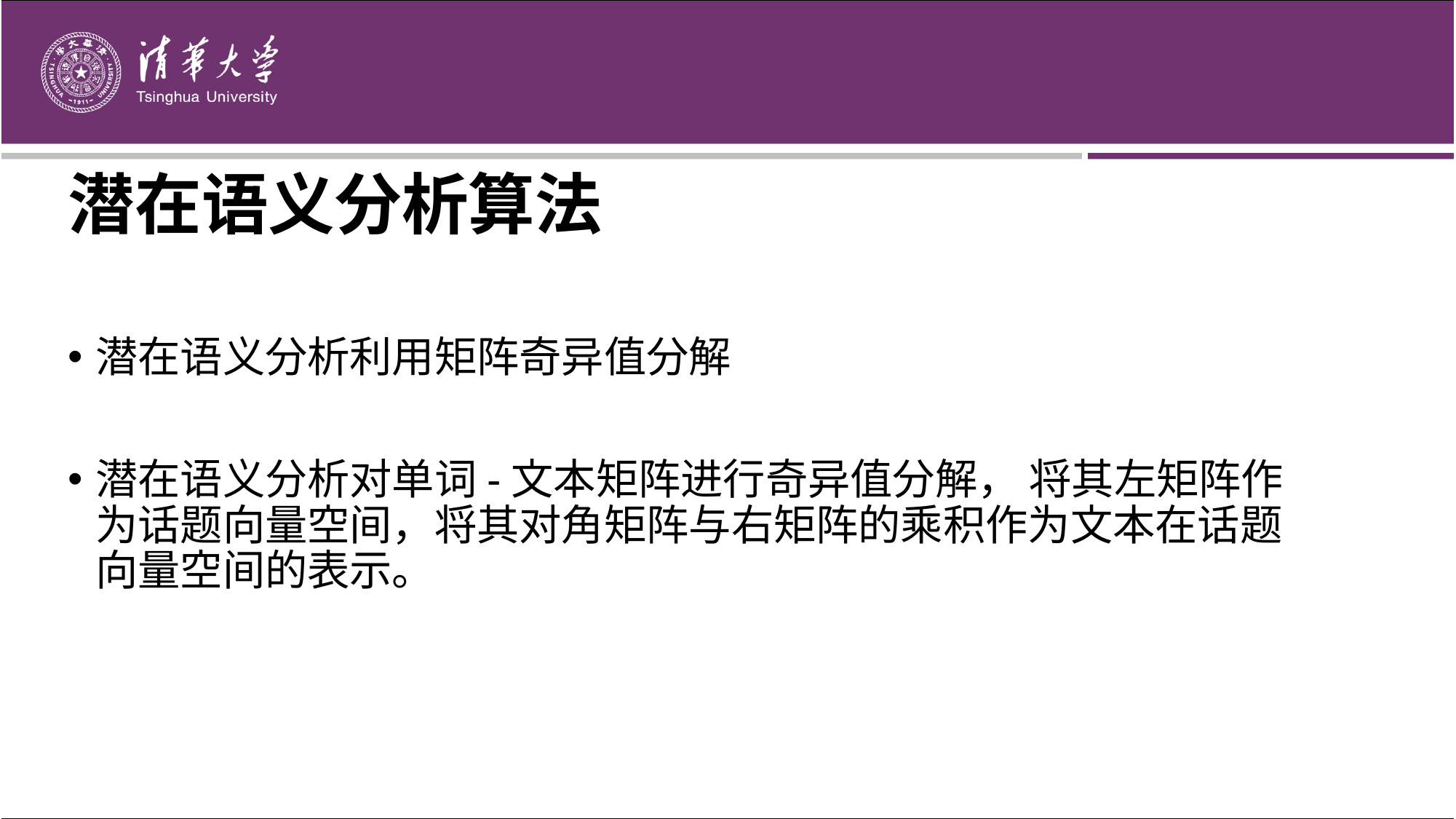

# 潜在语义分析算法
潜在语义分析利用矩阵奇异值分解

潜在语义分析对单词-文本矩阵进行奇异值分解， 将其左矩阵作为话题向量空间，将其对角矩阵与右矩阵的乘积作为文本在话题向量空间的表示。